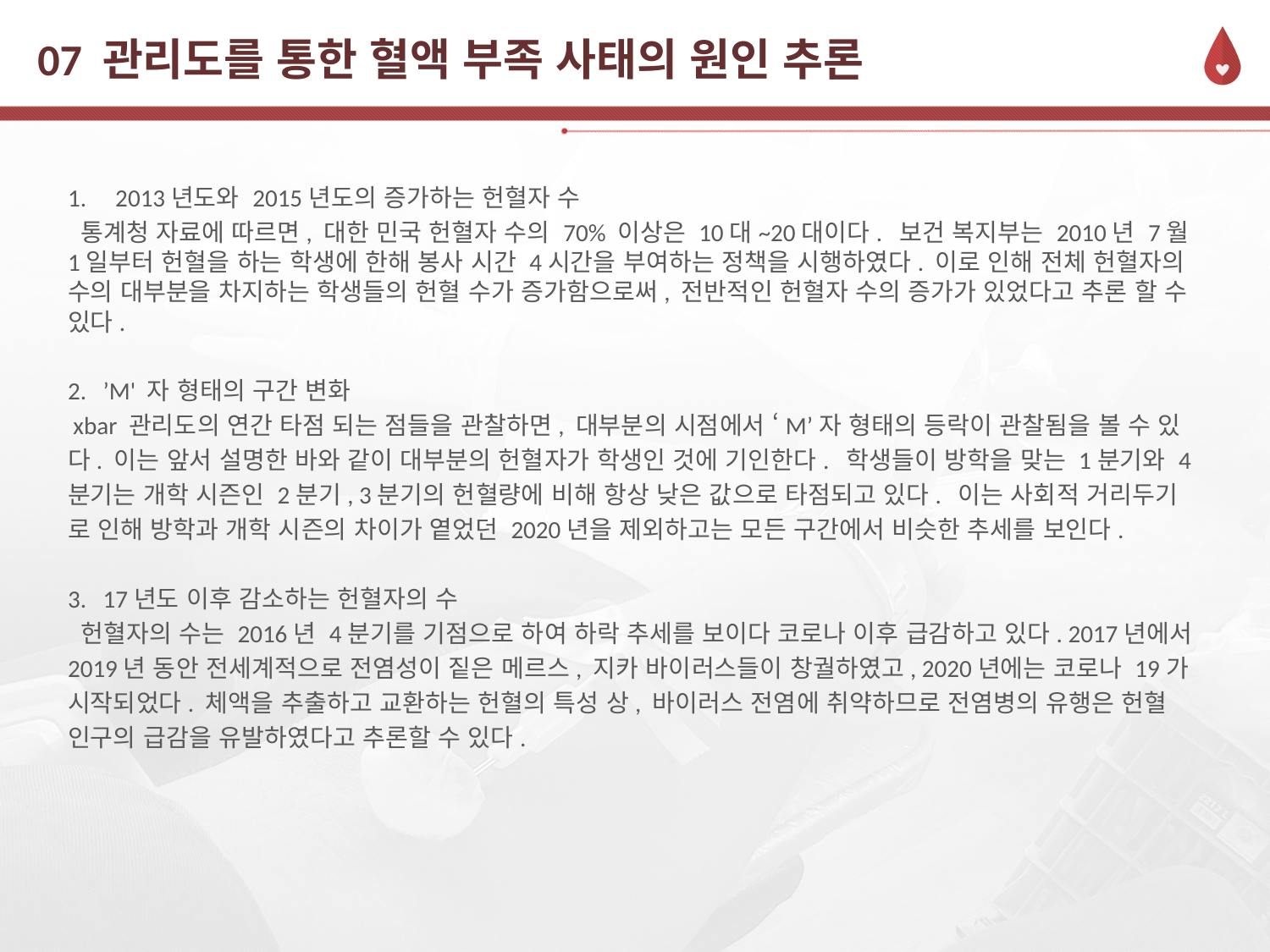

# 07 관리도를 통한 혈액 부족 사태의 원인 추론
2013년도와 2015년도의 증가하는 헌혈자 수
 통계청 자료에 따르면, 대한 민국 헌혈자 수의 70% 이상은 10대~20대이다.  보건 복지부는 2010년 7월 1일부터 헌혈을 하는 학생에 한해 봉사 시간 4시간을 부여하는 정책을 시행하였다. 이로 인해 전체 헌혈자의 수의 대부분을 차지하는 학생들의 헌혈 수가 증가함으로써, 전반적인 헌혈자 수의 증가가 있었다고 추론 할 수 있다.

2.   ’M' 자 형태의 구간 변화
 xbar 관리도의 연간 타점 되는 점들을 관찰하면, 대부분의 시점에서 ‘M’자 형태의 등락이 관찰됨을 볼 수 있
다. 이는 앞서 설명한 바와 같이 대부분의 헌혈자가 학생인 것에 기인한다.  학생들이 방학을 맞는 1분기와 4
분기는 개학 시즌인 2분기, 3분기의 헌혈량에 비해 항상 낮은 값으로 타점되고 있다.  이는 사회적 거리두기
로 인해 방학과 개학 시즌의 차이가 옅었던 2020년을 제외하고는 모든 구간에서 비슷한 추세를 보인다.

3.   17년도 이후 감소하는 헌혈자의 수
 헌혈자의 수는 2016년 4분기를 기점으로 하여 하락 추세를 보이다 코로나 이후 급감하고 있다. 2017년에서
2019년 동안 전세계적으로 전염성이 짙은 메르스, 지카 바이러스들이 창궐하였고, 2020년에는 코로나 19가
시작되었다. 체액을 추출하고 교환하는 헌혈의 특성 상, 바이러스 전염에 취약하므로 전염병의 유행은 헌혈
인구의 급감을 유발하였다고 추론할 수 있다.